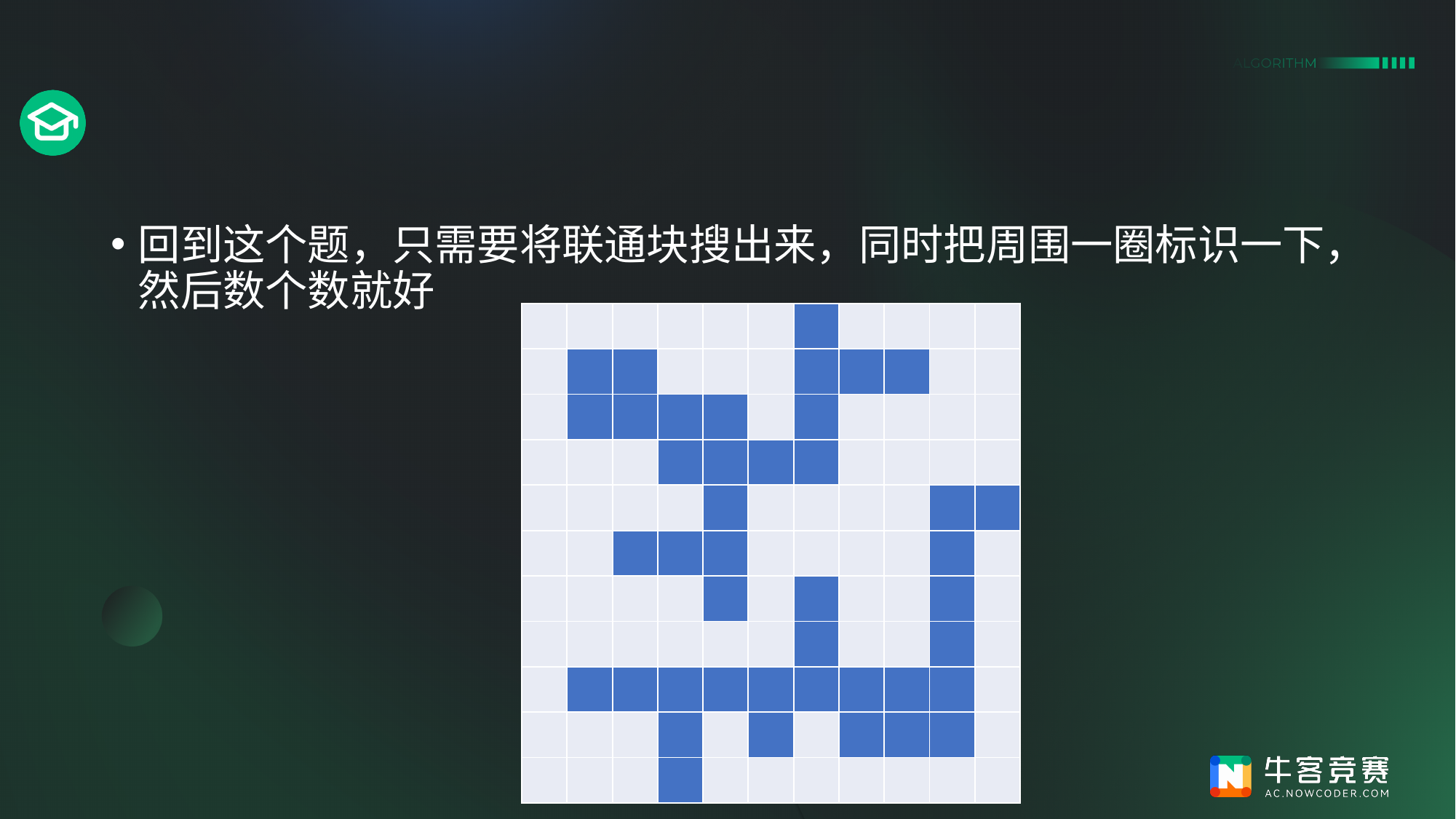

#
回到这个题，只需要将联通块搜出来，同时把周围一圈标识一下，然后数个数就好
|  |  |  |  |  |  |  |  |  |  |  |
| --- | --- | --- | --- | --- | --- | --- | --- | --- | --- | --- |
|  |  |  |  |  |  |  |  |  |  |  |
|  |  |  |  |  |  |  |  |  |  |  |
|  |  |  |  |  |  |  |  |  |  |  |
|  |  |  |  |  |  |  |  |  |  |  |
|  |  |  |  |  |  |  |  |  |  |  |
|  |  |  |  |  |  |  |  |  |  |  |
|  |  |  |  |  |  |  |  |  |  |  |
|  |  |  |  |  |  |  |  |  |  |  |
|  |  |  |  |  |  |  |  |  |  |  |
|  |  |  |  |  |  |  |  |  |  |  |